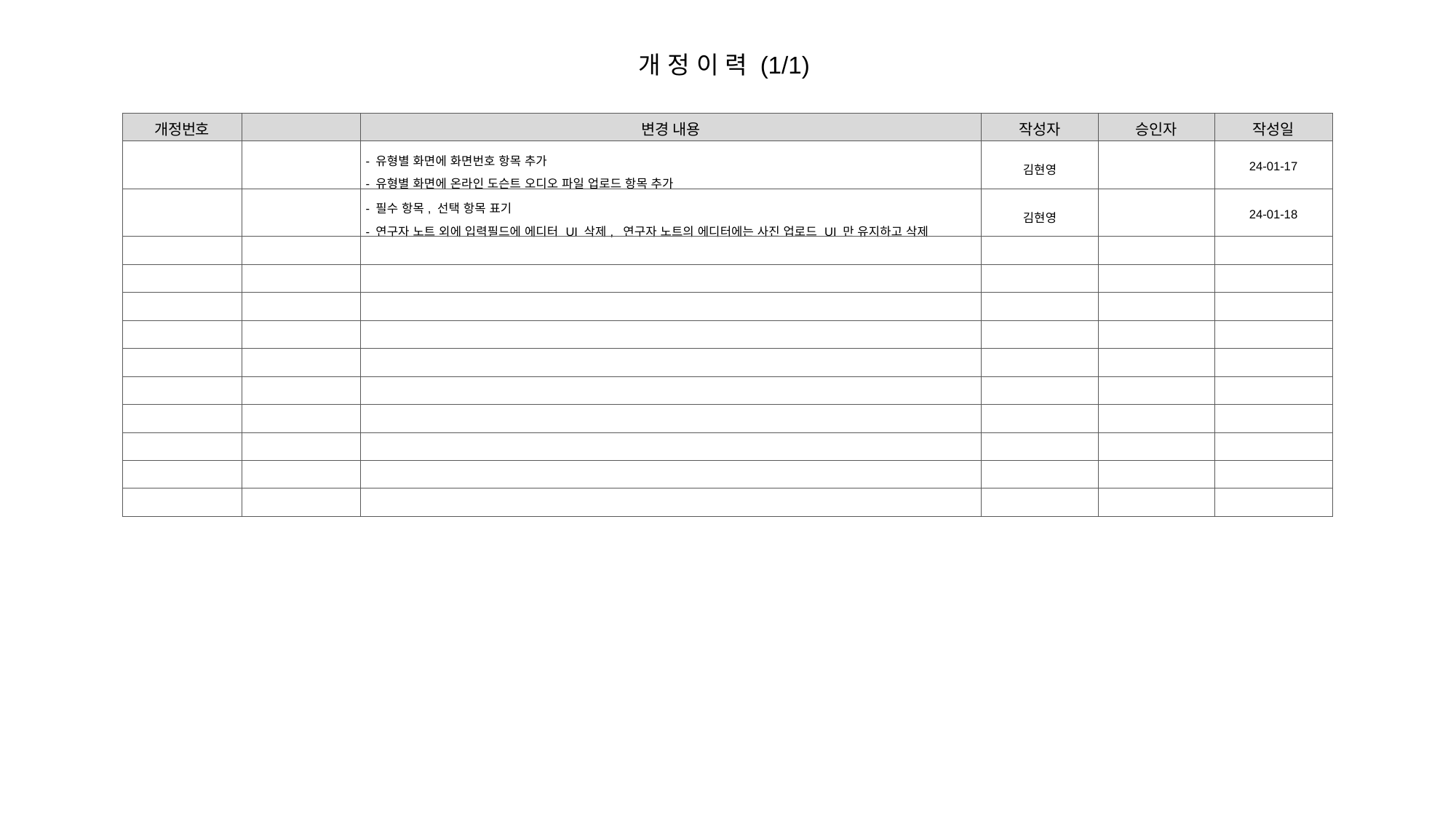

개 정 이 력 (1/1)
| 개정번호 |  | 변경 내용 | 작성자 | 승인자 | 작성일 |
| --- | --- | --- | --- | --- | --- |
|  |  | - 유형별 화면에 화면번호 항목 추가 - 유형별 화면에 온라인 도슨트 오디오 파일 업로드 항목 추가 | 김현영 |  | 24-01-17 |
|  |  | - 필수 항목, 선택 항목 표기 - 연구자 노트 외에 입력필드에 에디터 UI 삭제, 연구자 노트의 에디터에는 사진 업로드 UI 만 유지하고 삭제 | 김현영 |  | 24-01-18 |
|  |  |  |  |  |  |
|  |  |  |  |  |  |
|  |  |  |  |  |  |
|  |  |  |  |  |  |
|  |  |  |  |  |  |
|  |  |  |  |  |  |
|  |  |  |  |  |  |
|  |  |  |  |  |  |
|  |  |  |  |  |  |
|  |  |  |  |  |  |